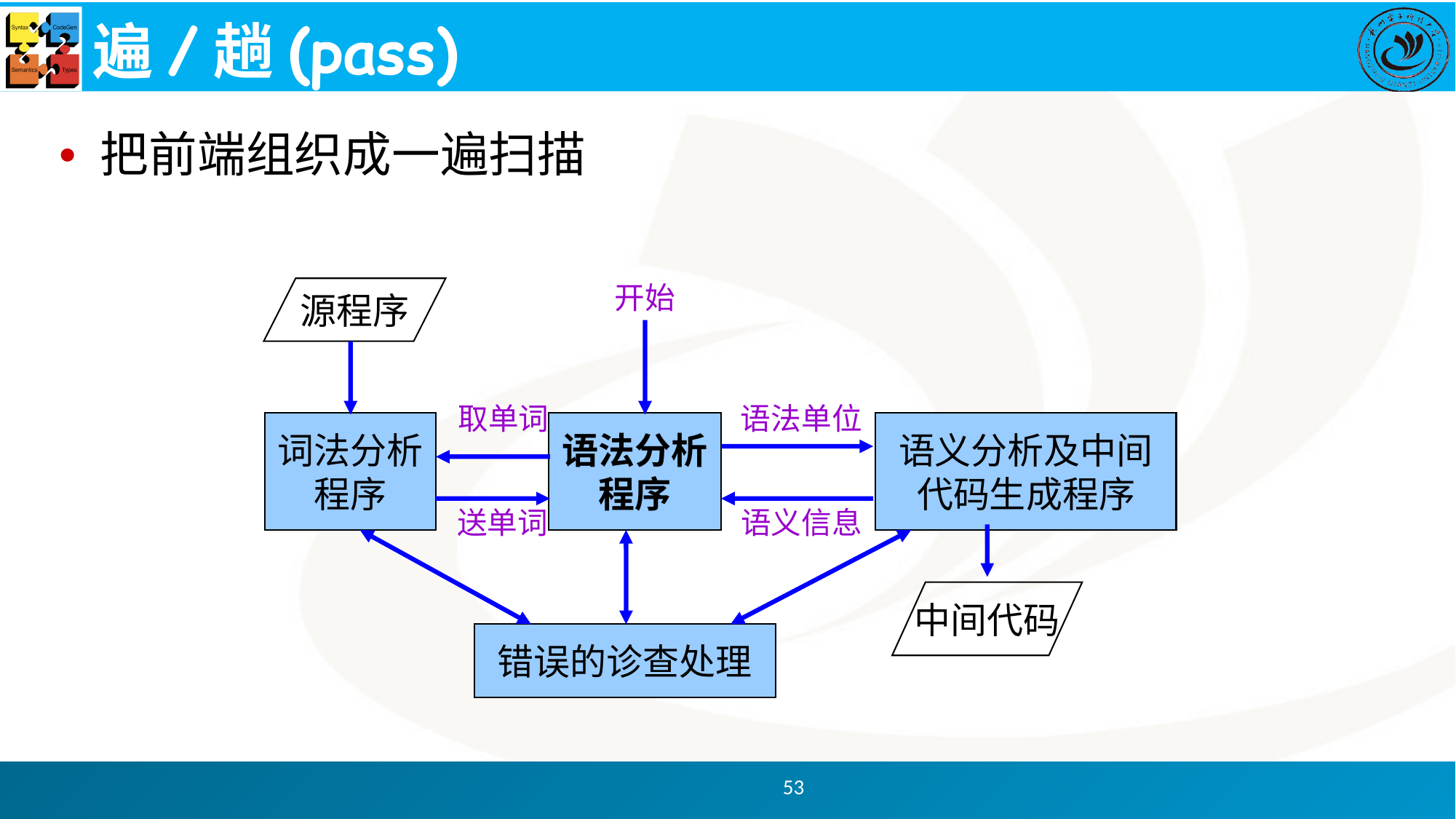

# 遍/趟(pass)
把前端组织成一遍扫描
开始
源程序

取单词
语法单位
词法分析
程序
语法分析
程序
语义分析及中间
代码生成程序

送单词
语义信息

中间代码
错误的诊查处理
53